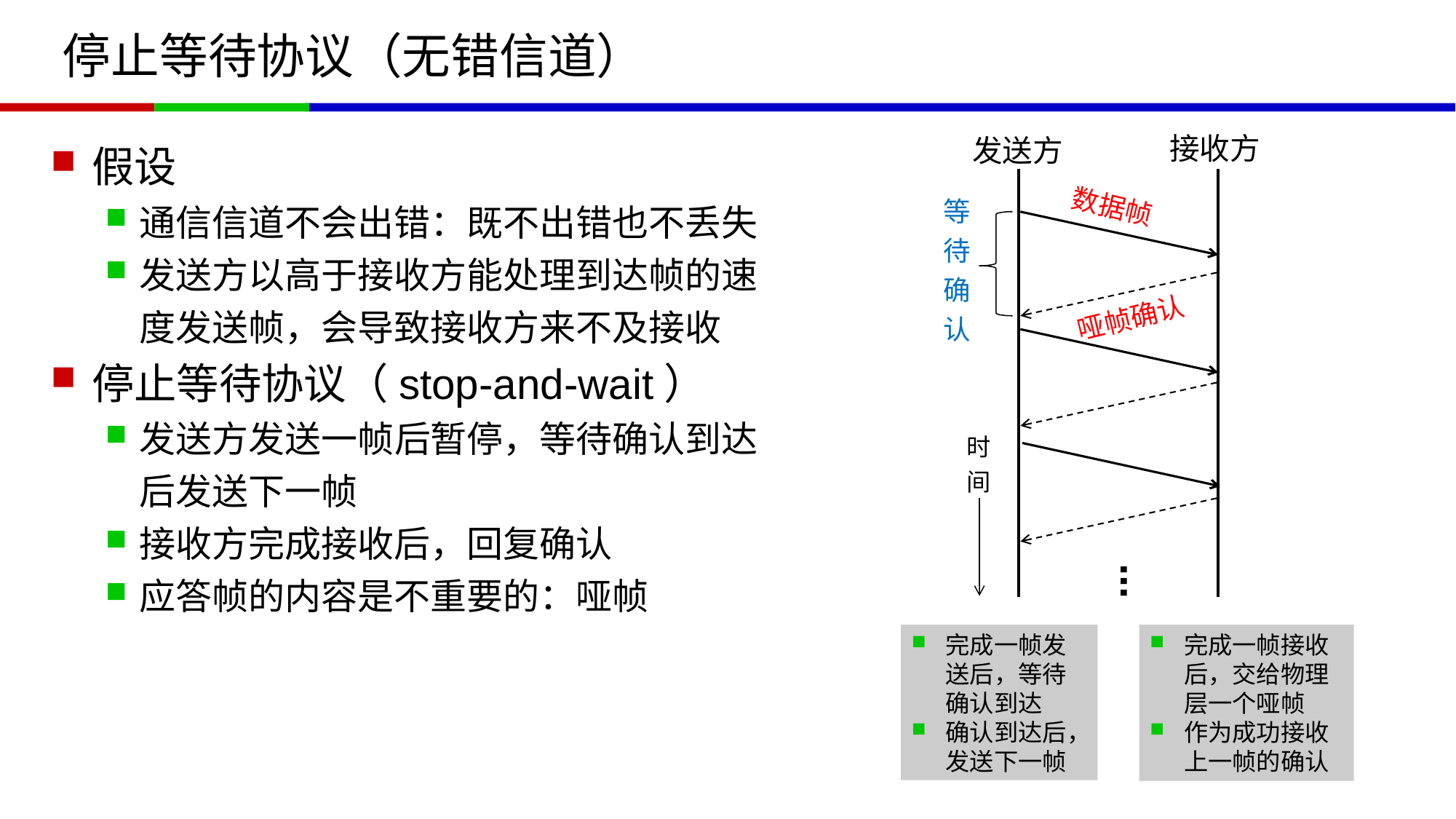

# 停止等待协议（无错信道）
接收方
发送方
假设
通信信道不会出错：既不出错也不丢失
发送方以高于接收方能处理到达帧的速度发送帧，会导致接收方来不及接收
停止等待协议（stop-and-wait）
发送方发送一帧后暂停，等待确认到达后发送下一帧
接收方完成接收后，回复确认
应答帧的内容是不重要的：哑帧
数据帧
等待确认

哑帧确认
时间
...
完成一帧发送后，等待确认到达
确认到达后，发送下一帧
完成一帧接收后，交给物理层一个哑帧
作为成功接收上一帧的确认
45